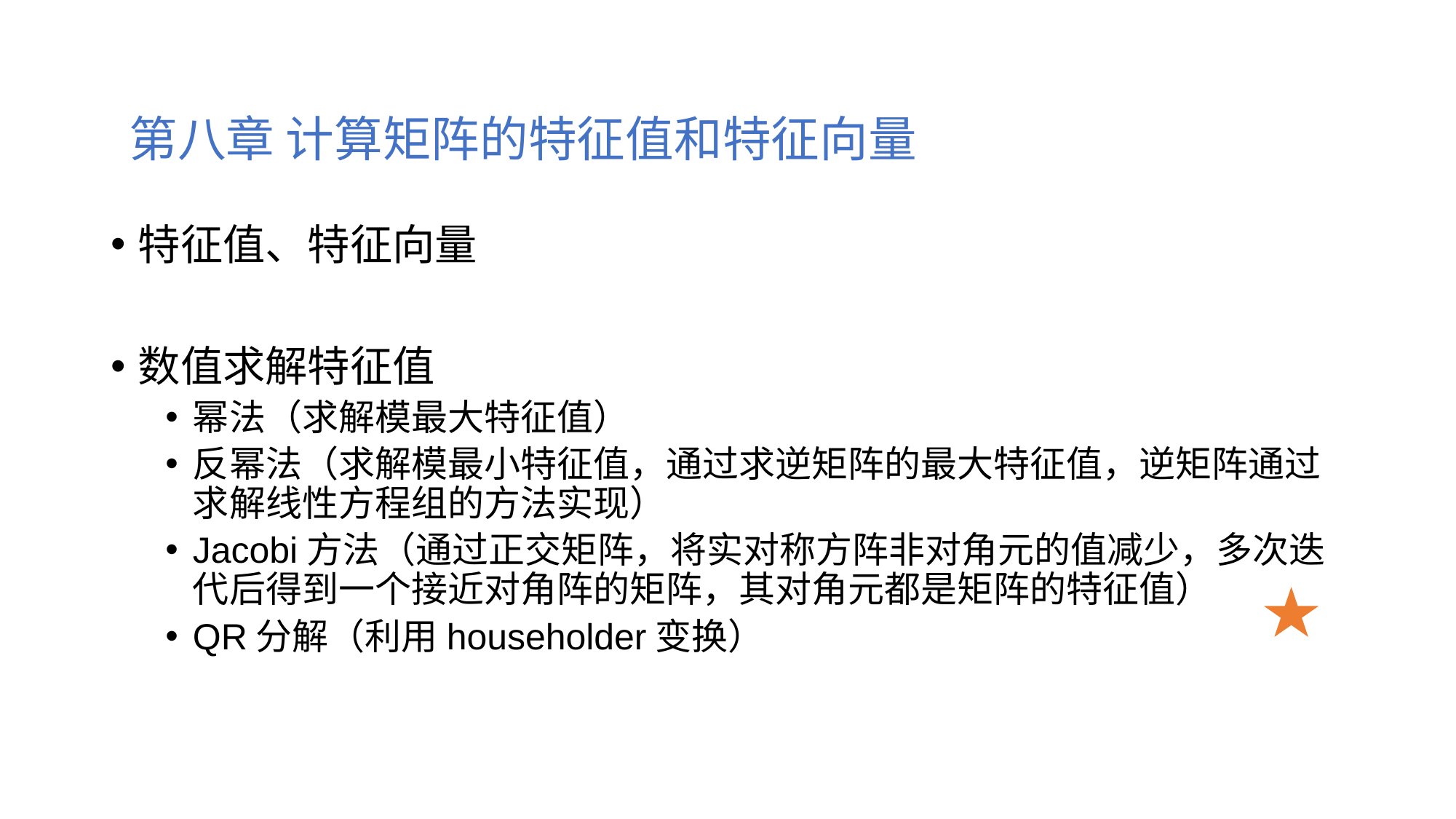

第八章 计算矩阵的特征值和特征向量
特征值、特征向量

数值求解特征值
幂法（求解模最大特征值）
反幂法（求解模最小特征值，通过求逆矩阵的最大特征值，逆矩阵通过求解线性方程组的方法实现）
Jacobi方法（通过正交矩阵，将实对称方阵非对角元的值减少，多次迭代后得到一个接近对角阵的矩阵，其对角元都是矩阵的特征值）
QR分解（利用householder变换）